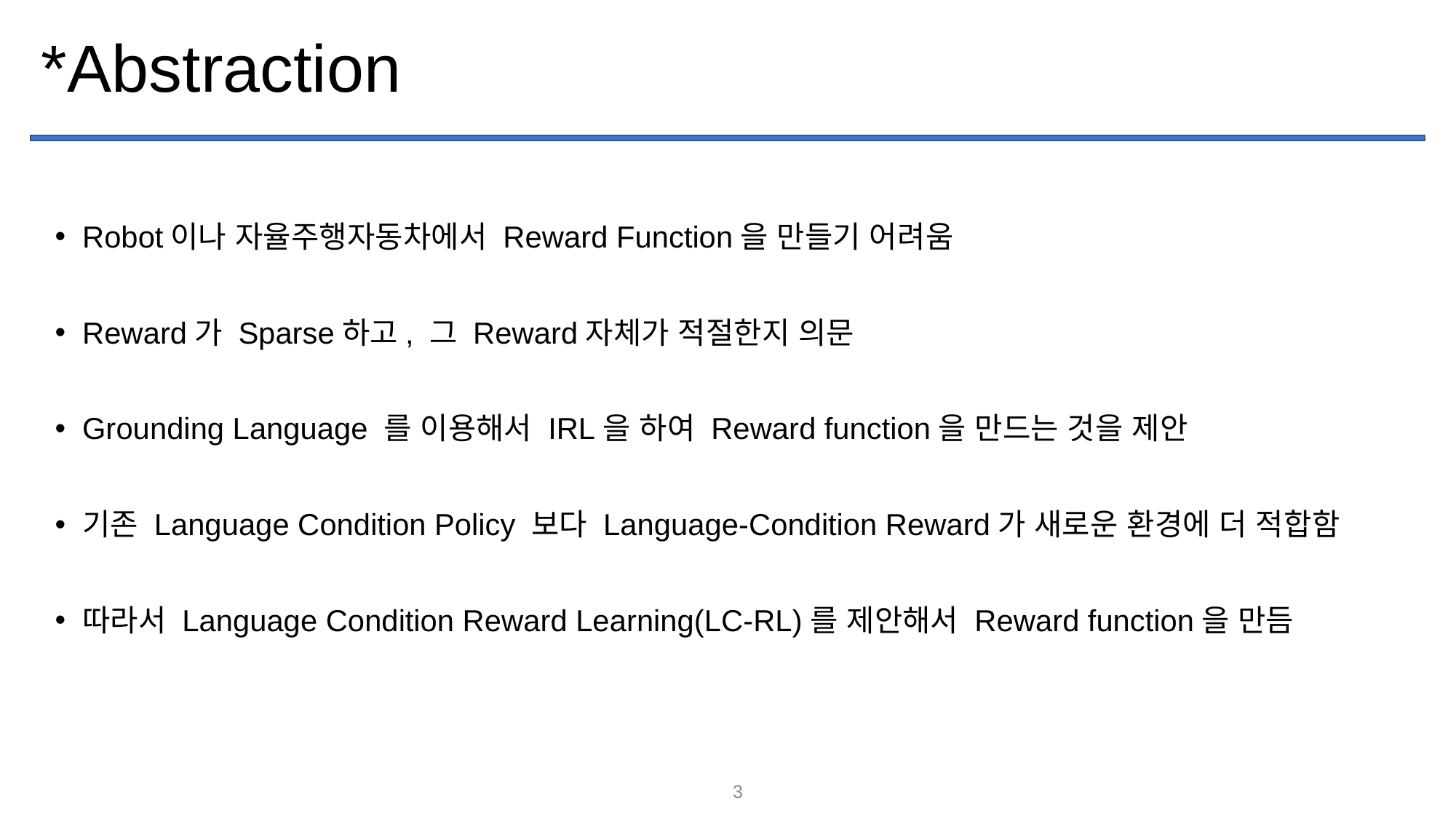

# *Abstraction

Robot이나 자율주행자동차에서 Reward Function을 만들기 어려움

Reward가 Sparse하고, 그 Reward자체가 적절한지 의문

Grounding Language 를 이용해서 IRL을 하여 Reward function을 만드는 것을 제안

기존 Language Condition Policy 보다 Language-Condition Reward가 새로운 환경에 더 적합함

따라서 Language Condition Reward Learning(LC-RL)를 제안해서 Reward function을 만듬

3